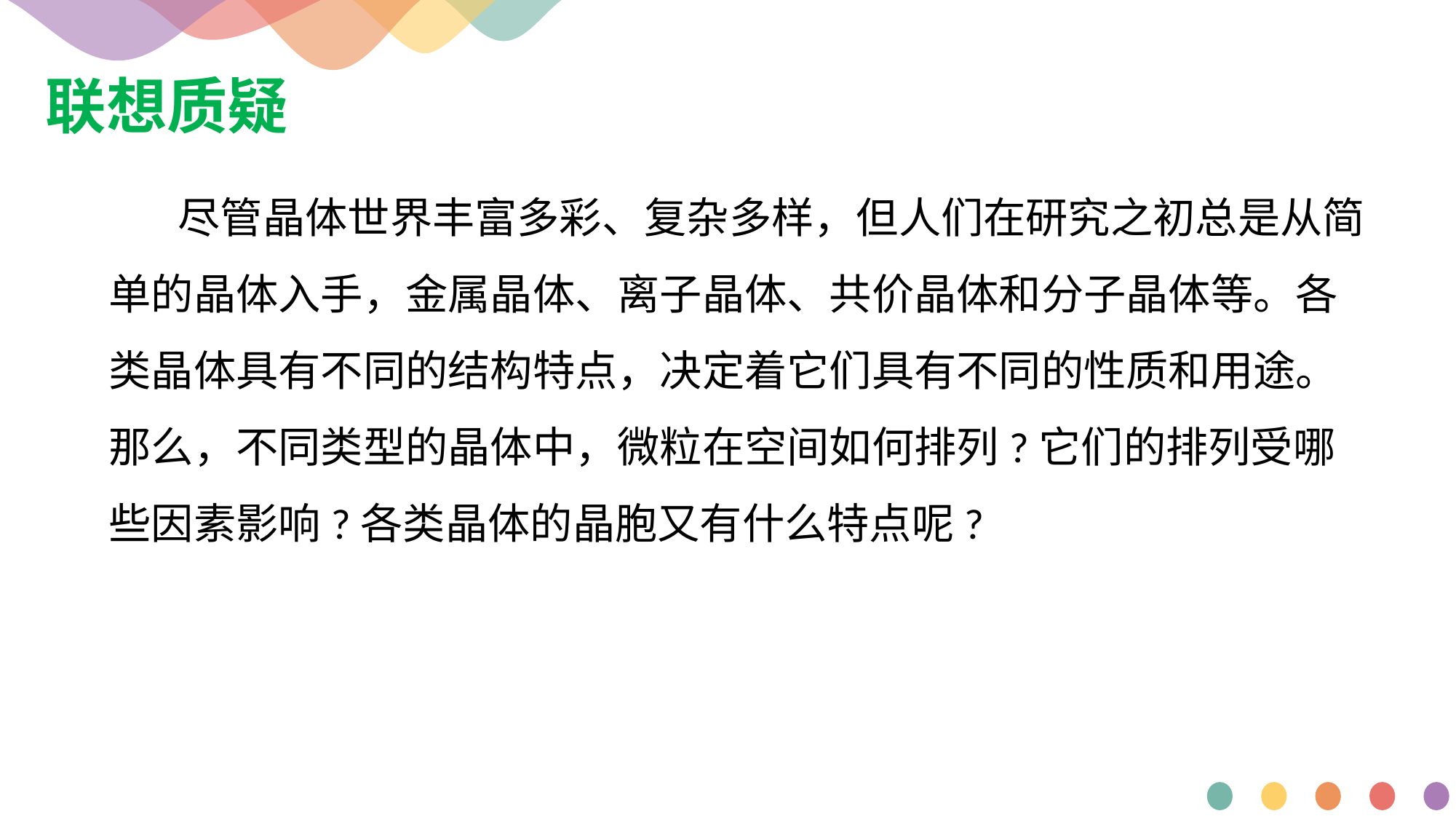

联想质疑
     尽管晶体世界丰富多彩、复杂多样，但人们在研究之初总是从简单的晶体入手，金属晶体、离子晶体、共价晶体和分子晶体等。各类晶体具有不同的结构特点，决定着它们具有不同的性质和用途。那么，不同类型的晶体中，微粒在空间如何排列?它们的排列受哪些因素影响?各类晶体的晶胞又有什么特点呢?